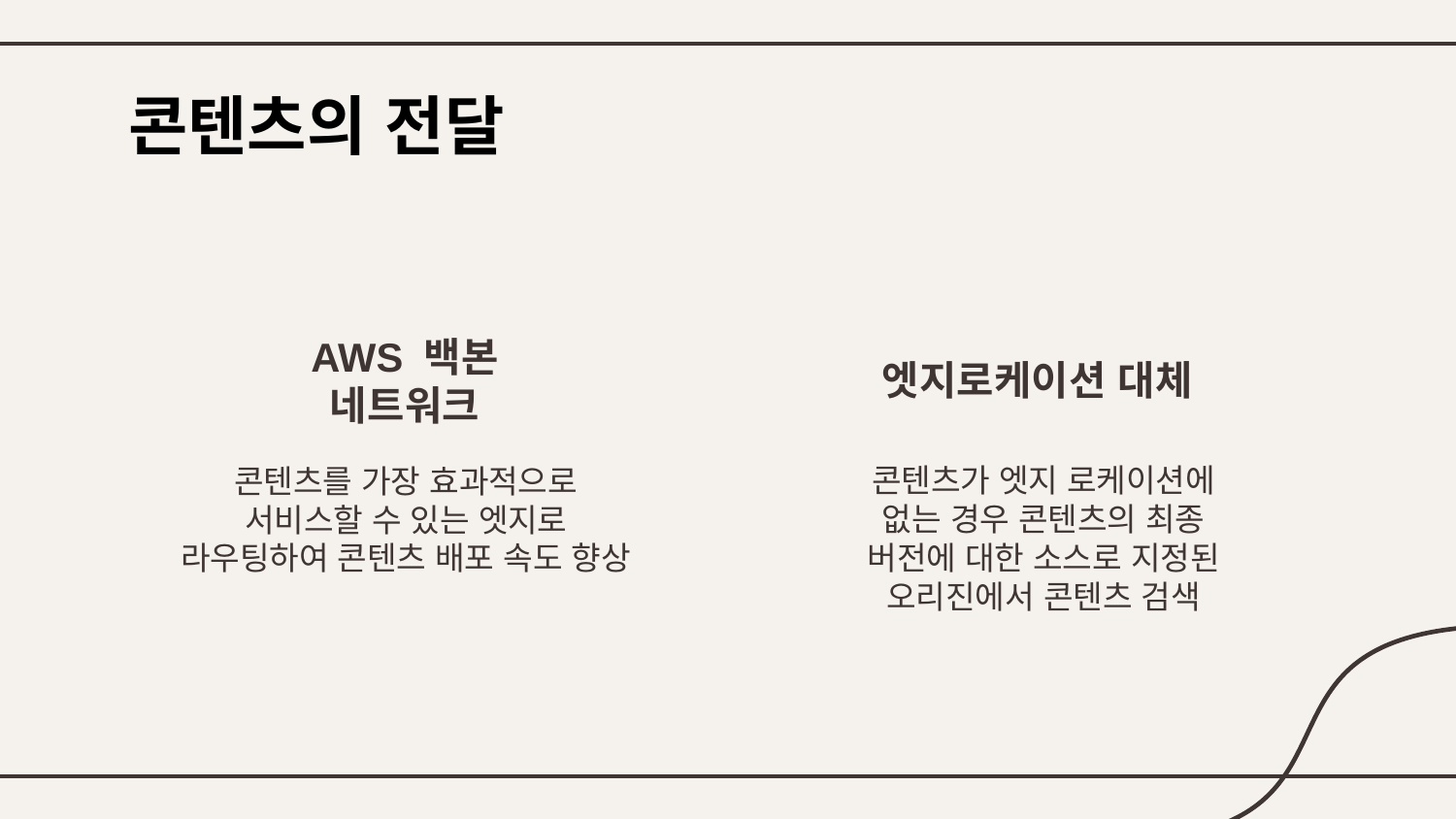

# 콘텐츠의 전달
AWS 백본 네트워크
엣지로케이션 대체
콘텐츠가 엣지 로케이션에 없는 경우 콘텐츠의 최종 버전에 대한 소스로 지정된 오리진에서 콘텐츠 검색
콘텐츠를 가장 효과적으로 서비스할 수 있는 엣지로 라우팅하여 콘텐츠 배포 속도 향상